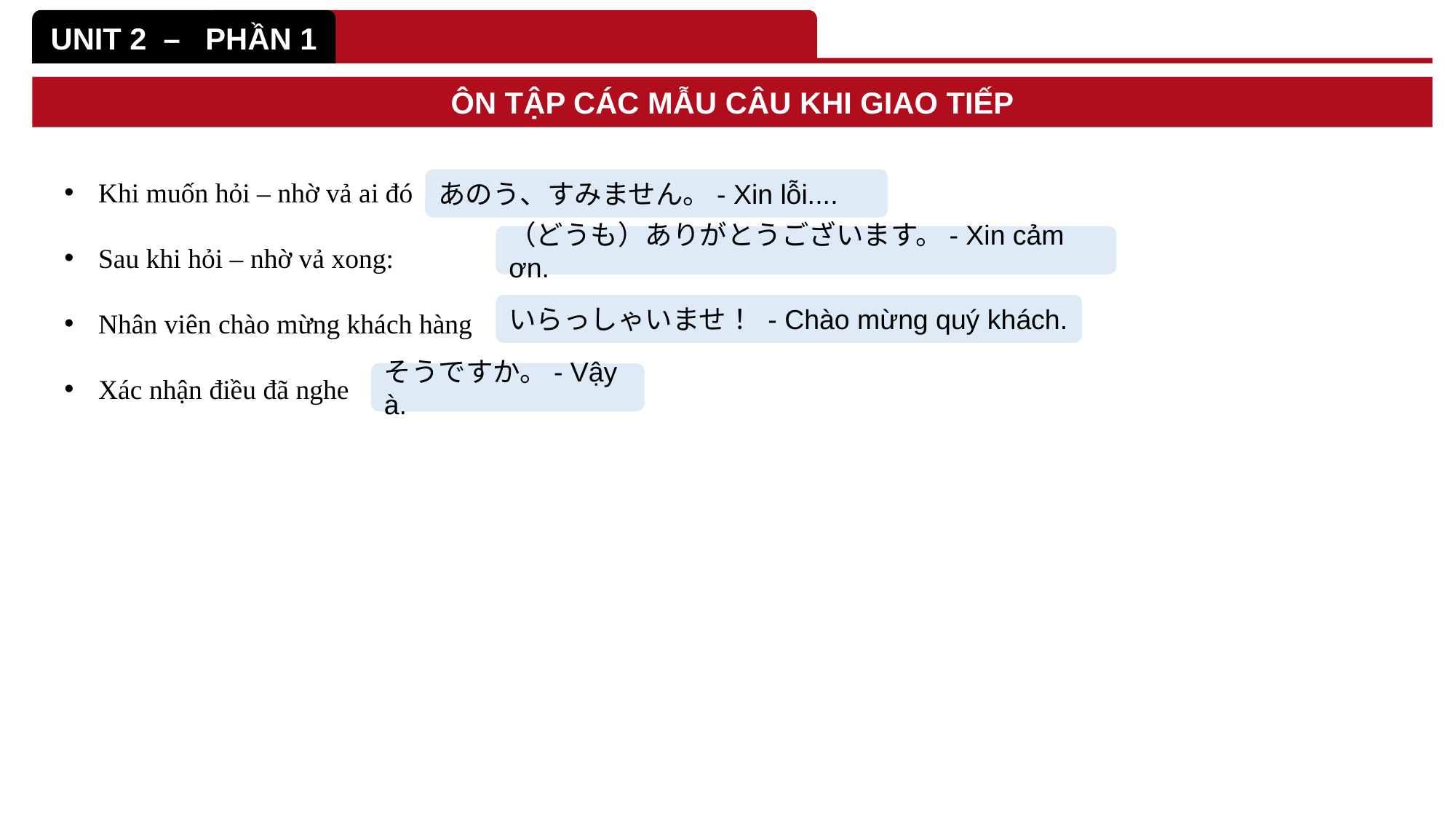

UNIT 2  –   PHẦN 1

ÔN TẬP CÁC MẪU CÂU KHI GIAO TIẾP

Khi muốn hỏi – nhờ vả ai đó

Sau khi hỏi – nhờ vả xong:

Nhân viên chào mừng khách hàng

Xác nhận điều đã nghe

あのう、すみません。- Xin lỗi....
（どうも）ありがとうございます。- Xin cảm ơn.
いらっしゃいませ！ - Chào mừng quý khách.
そうですか。- Vậy à.